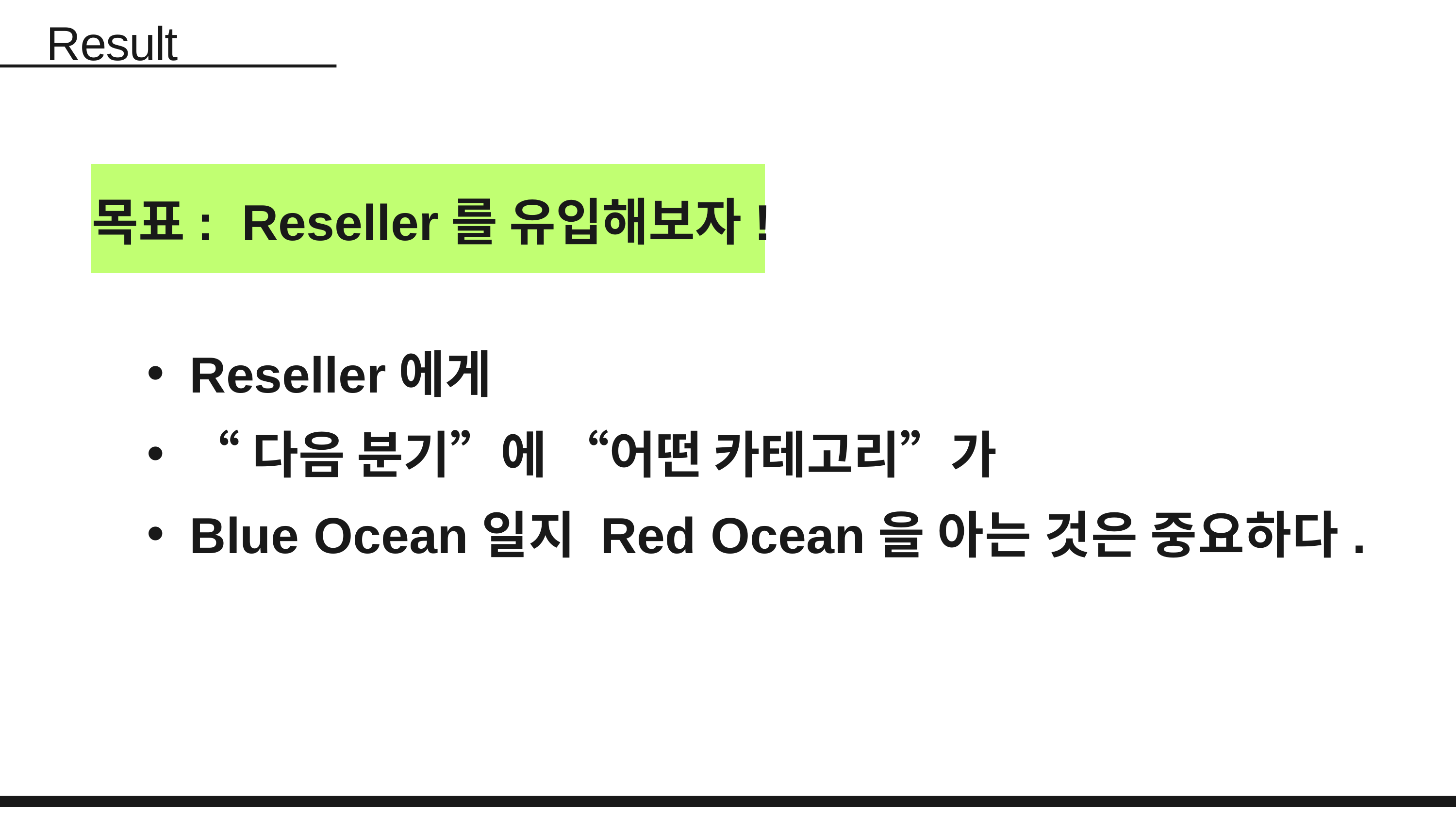

Result

목표:  Reseller를 유입해보자!
Reseller에게
“다음 분기”에 “어떤 카테고리”가
Blue Ocean일지 Red Ocean을 아는 것은 중요하다.